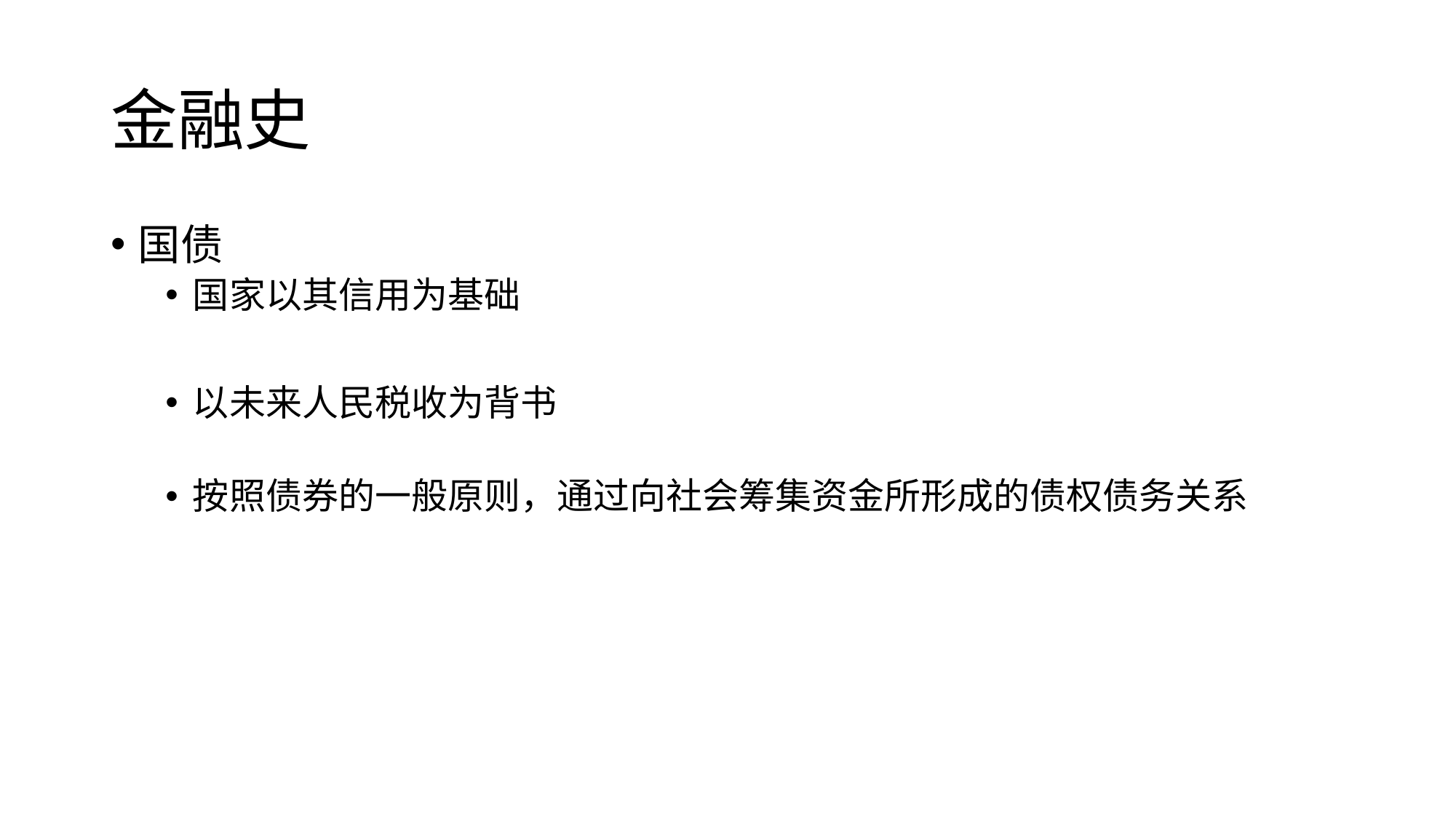

# 金融史
国债
国家以其信用为基础

以未来人民税收为背书

按照债券的一般原则，通过向社会筹集资金所形成的债权债务关系